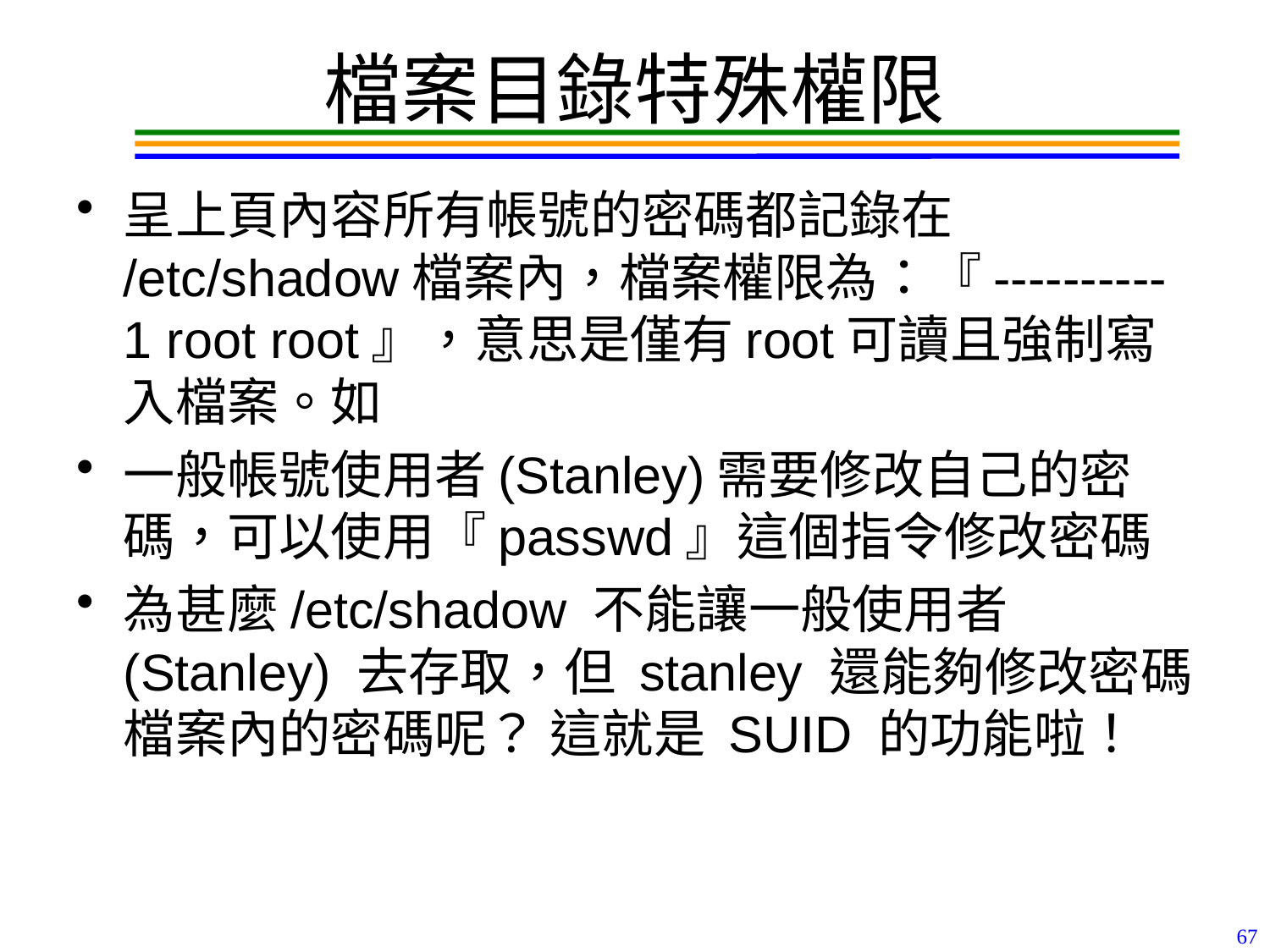

# 檔案目錄特殊權限
呈上頁內容所有帳號的密碼都記錄在 /etc/shadow檔案內，檔案權限為：『---------- 1 root root』，意思是僅有root可讀且強制寫入檔案。如
一般帳號使用者(Stanley)需要修改自己的密碼，可以使用『passwd』這個指令修改密碼
為甚麼/etc/shadow 不能讓一般使用者(Stanley) 去存取，但 stanley 還能夠修改密碼檔案內的密碼呢？ 這就是 SUID 的功能啦！
67